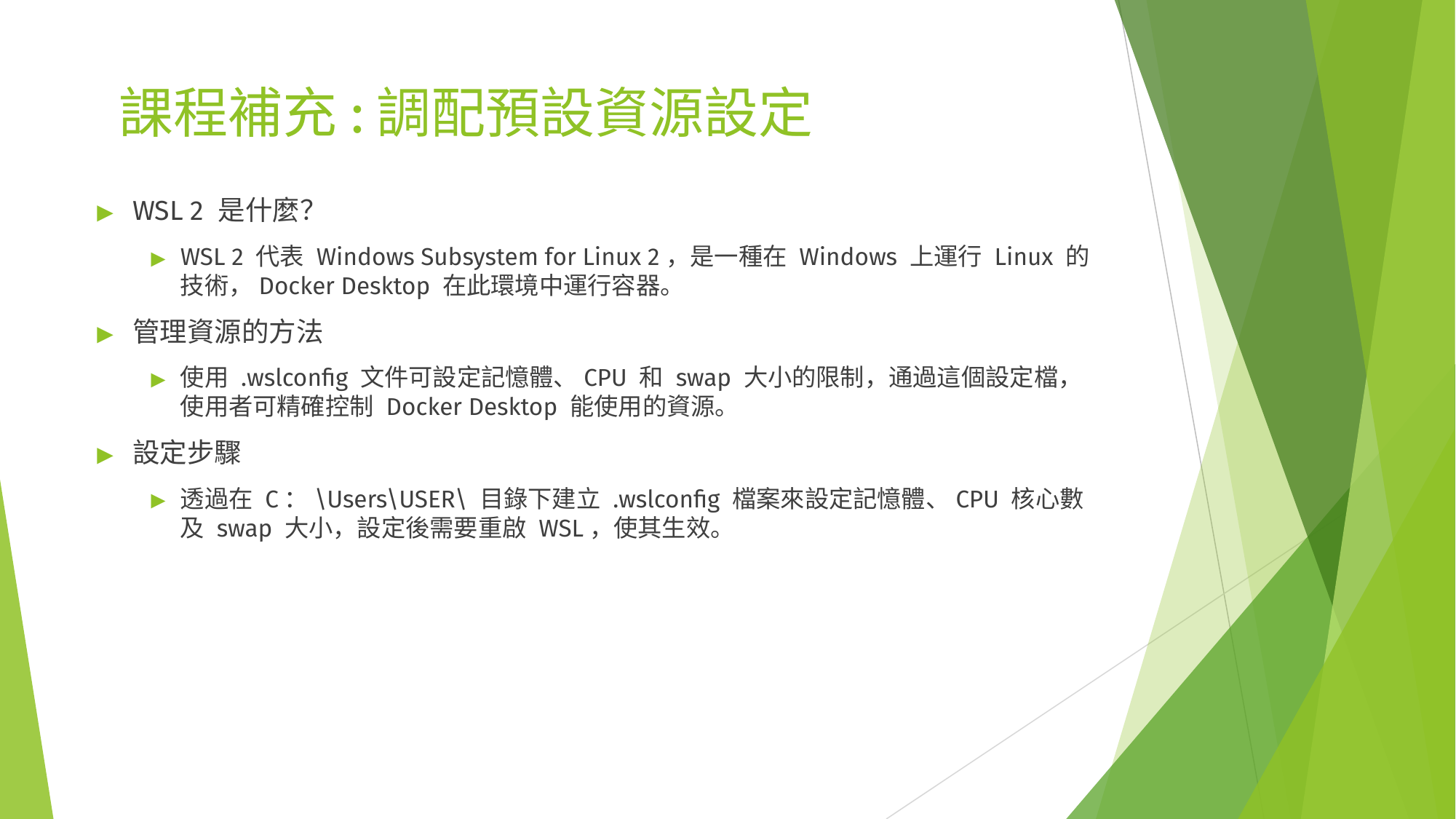

# 課程補充:調配預設資源設定
WSL 2 是什麼？
WSL 2 代表 Windows Subsystem for Linux 2，是一種在 Windows 上運行 Linux 的技術，Docker Desktop 在此環境中運行容器。
管理資源的方法
使用 .wslconfig 文件可設定記憶體、CPU 和 swap 大小的限制，通過這個設定檔，使用者可精確控制 Docker Desktop 能使用的資源。
設定步驟
透過在 C：\Users\USER\ 目錄下建立 .wslconfig 檔案來設定記憶體、CPU 核心數及 swap 大小，設定後需要重啟 WSL，使其生效。